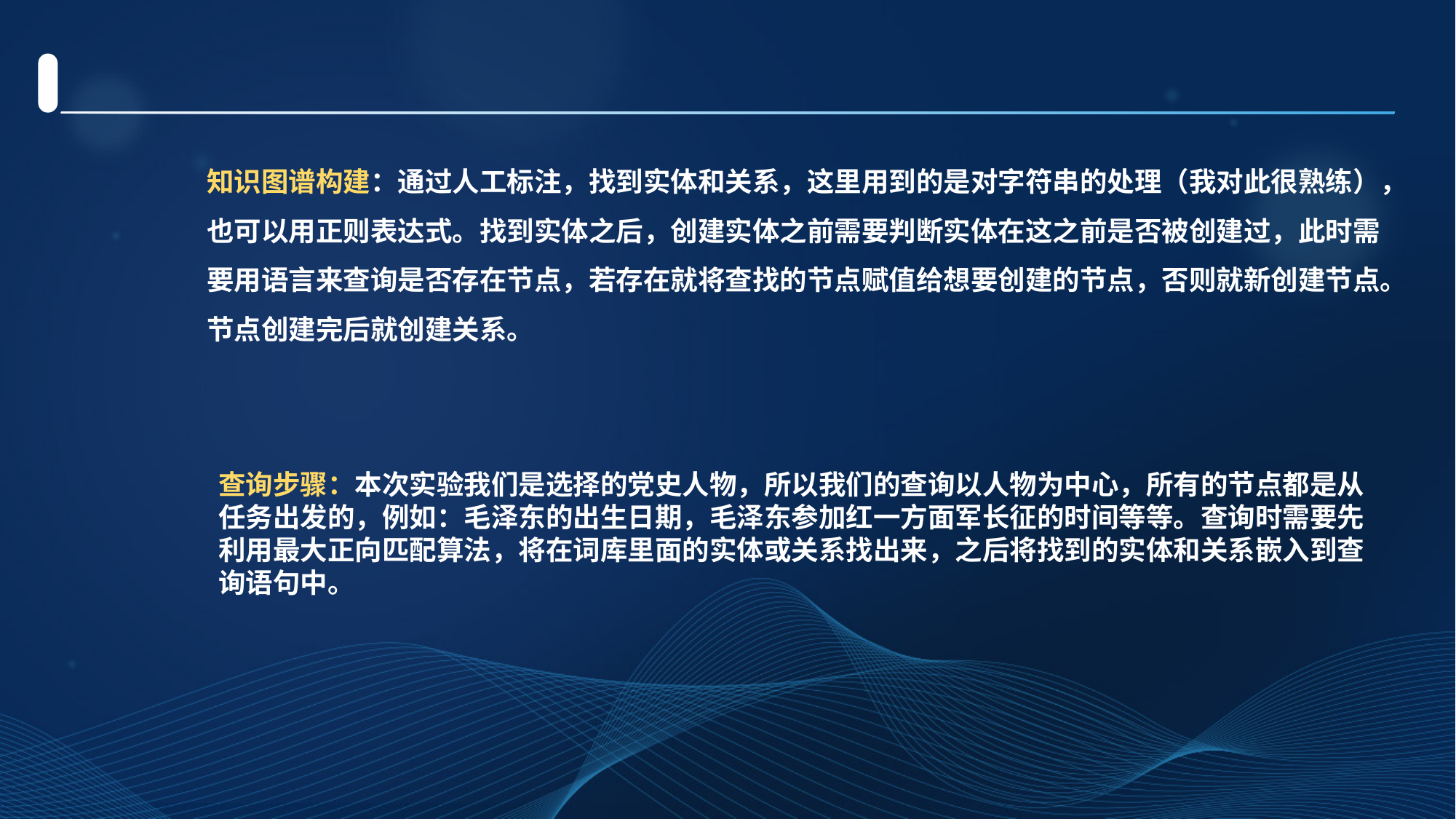

知识图谱构建：通过人工标注，找到实体和关系，这里用到的是对字符串的处理（我对此很熟练），也可以用正则表达式。找到实体之后，创建实体之前需要判断实体在这之前是否被创建过，此时需要用语言来查询是否存在节点，若存在就将查找的节点赋值给想要创建的节点，否则就新创建节点。节点创建完后就创建关系。
查询步骤：本次实验我们是选择的党史人物，所以我们的查询以人物为中心，所有的节点都是从任务出发的，例如：毛泽东的出生日期，毛泽东参加红一方面军长征的时间等等。查询时需要先利用最大正向匹配算法，将在词库里面的实体或关系找出来，之后将找到的实体和关系嵌入到查询语句中。